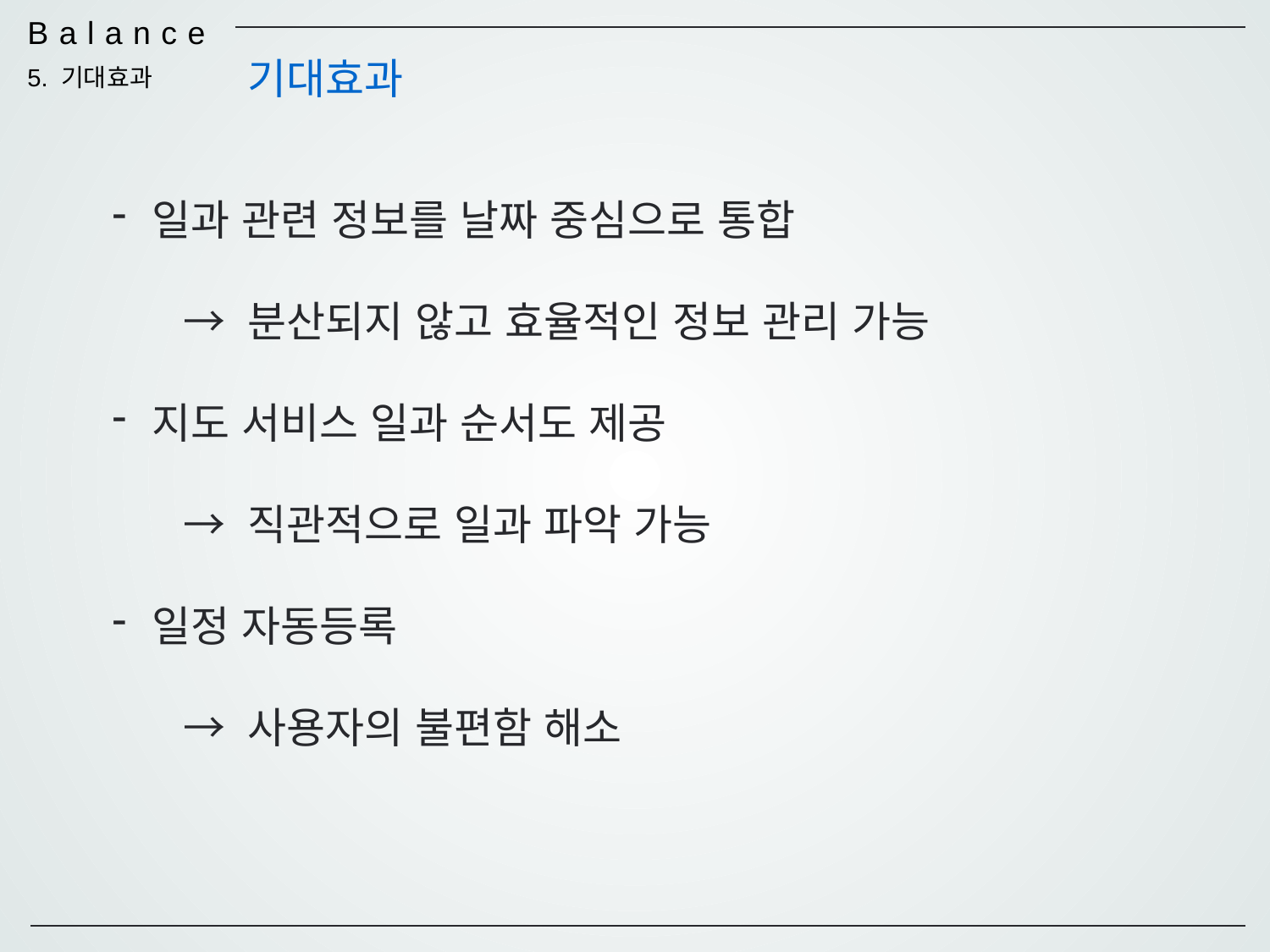

기대효과
5. 기대효과
일과 관련 정보를 날짜 중심으로 통합
      → 분산되지 않고 효율적인 정보 관리 가능
지도 서비스 일과 순서도 제공
      → 직관적으로 일과 파악 가능
일정 자동등록
      → 사용자의 불편함 해소